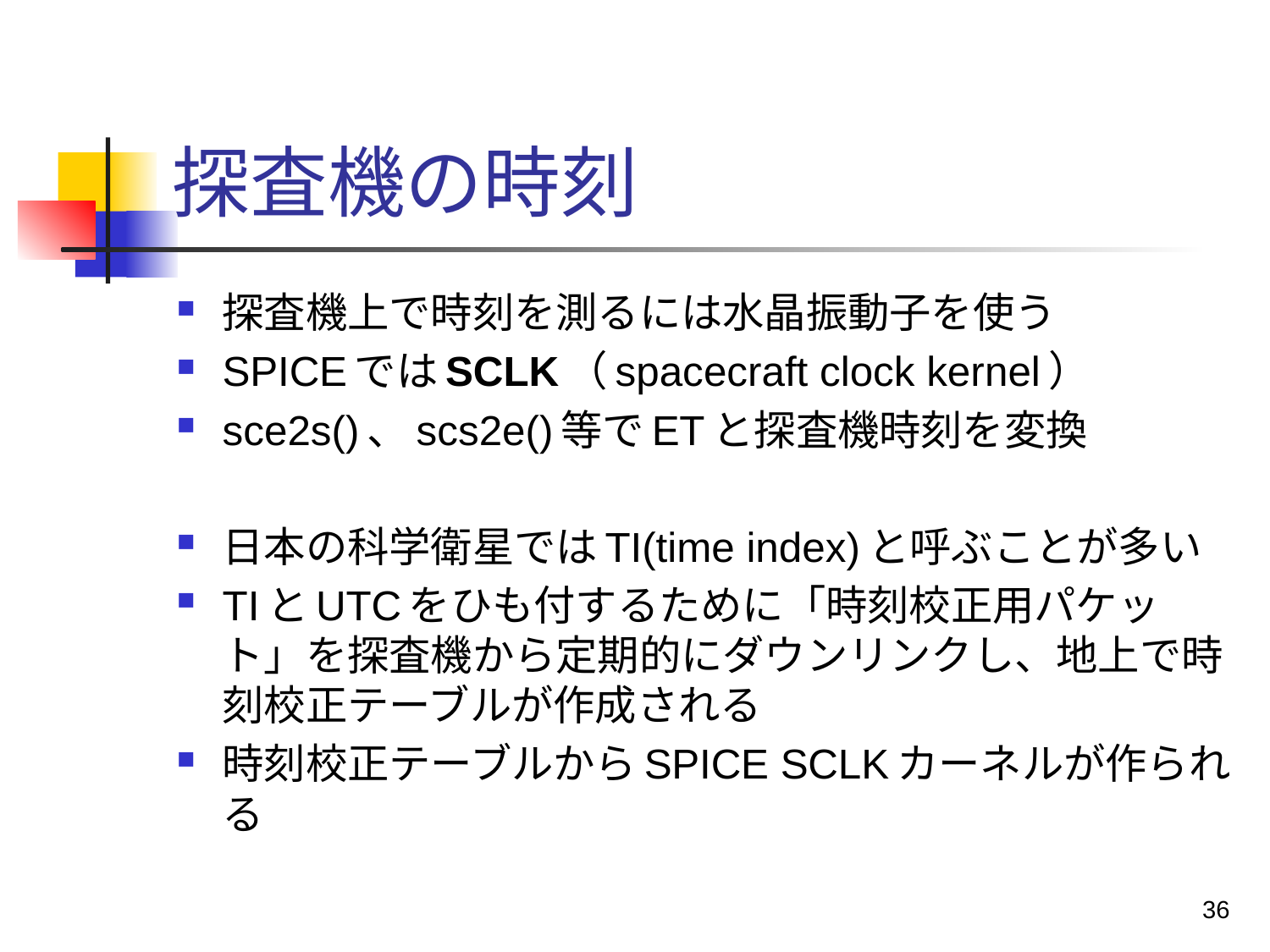

# 探査機の時刻
探査機上で時刻を測るには水晶振動子を使う
SPICEではSCLK（spacecraft clock kernel）
sce2s()、scs2e()等でETと探査機時刻を変換

日本の科学衛星ではTI(time index)と呼ぶことが多い
TIとUTCをひも付するために「時刻校正用パケット」を探査機から定期的にダウンリンクし、地上で時刻校正テーブルが作成される
時刻校正テーブルからSPICE SCLKカーネルが作られる
36